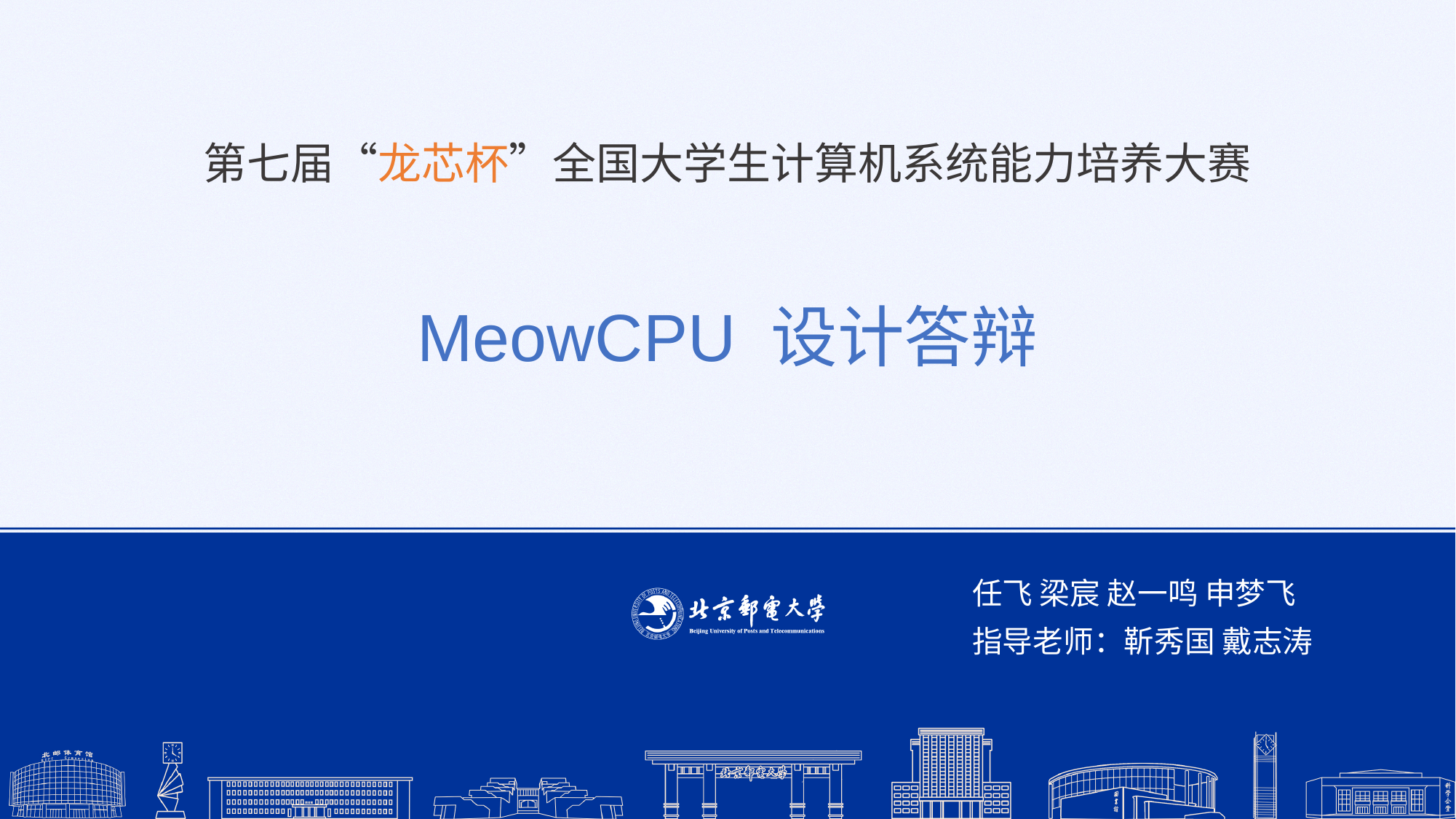

# 第七届“龙芯杯”全国大学生计算机系统能力培养大赛
MeowCPU 设计答辩
任飞 梁宸 赵一鸣 申梦飞
指导老师：靳秀国 戴志涛